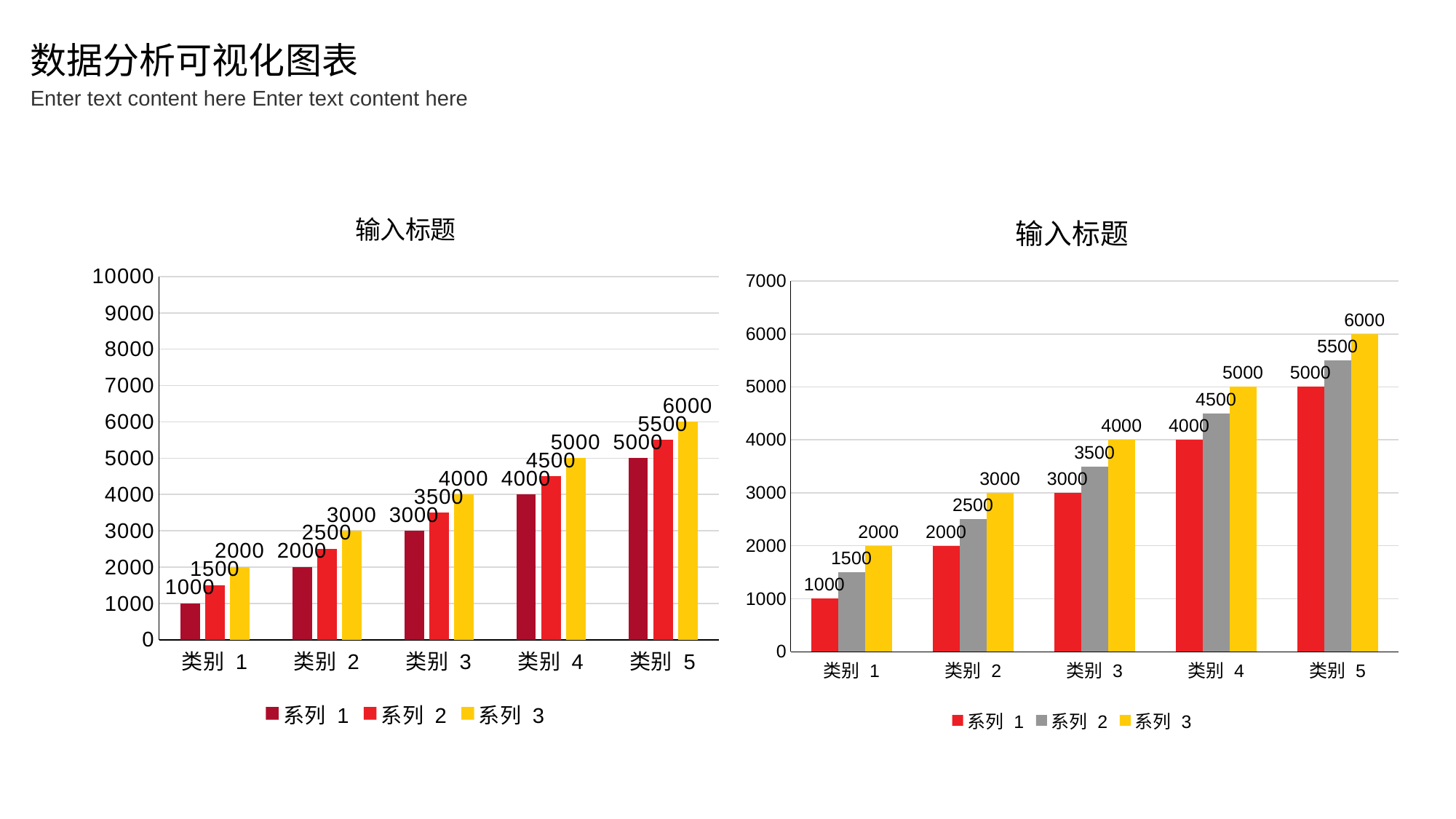

数据分析可视化图表
Enter text content here Enter text content here

### Chart: 输入标题

| Category | 系列 1 | 系列 2 | 系列 3 |
|---|---|---|---|
| 类别 1 | 1000.0 | 1500.0 | 2000.0 |
| 类别 2 | 2000.0 | 2500.0 | 3000.0 |
| 类别 3 | 3000.0 | 3500.0 | 4000.0 |
| 类别 4 | 4000.0 | 4500.0 | 5000.0 |
| 类别 5 | 5000.0 | 5500.0 | 6000.0 |

### Chart: 输入标题

| Category | 系列 1 | 系列 2 | 系列 3 |
|---|---|---|---|
| 类别 1 | 1000.0 | 1500.0 | 2000.0 |
| 类别 2 | 2000.0 | 2500.0 | 3000.0 |
| 类别 3 | 3000.0 | 3500.0 | 4000.0 |
| 类别 4 | 4000.0 | 4500.0 | 5000.0 |
| 类别 5 | 5000.0 | 5500.0 | 6000.0 |